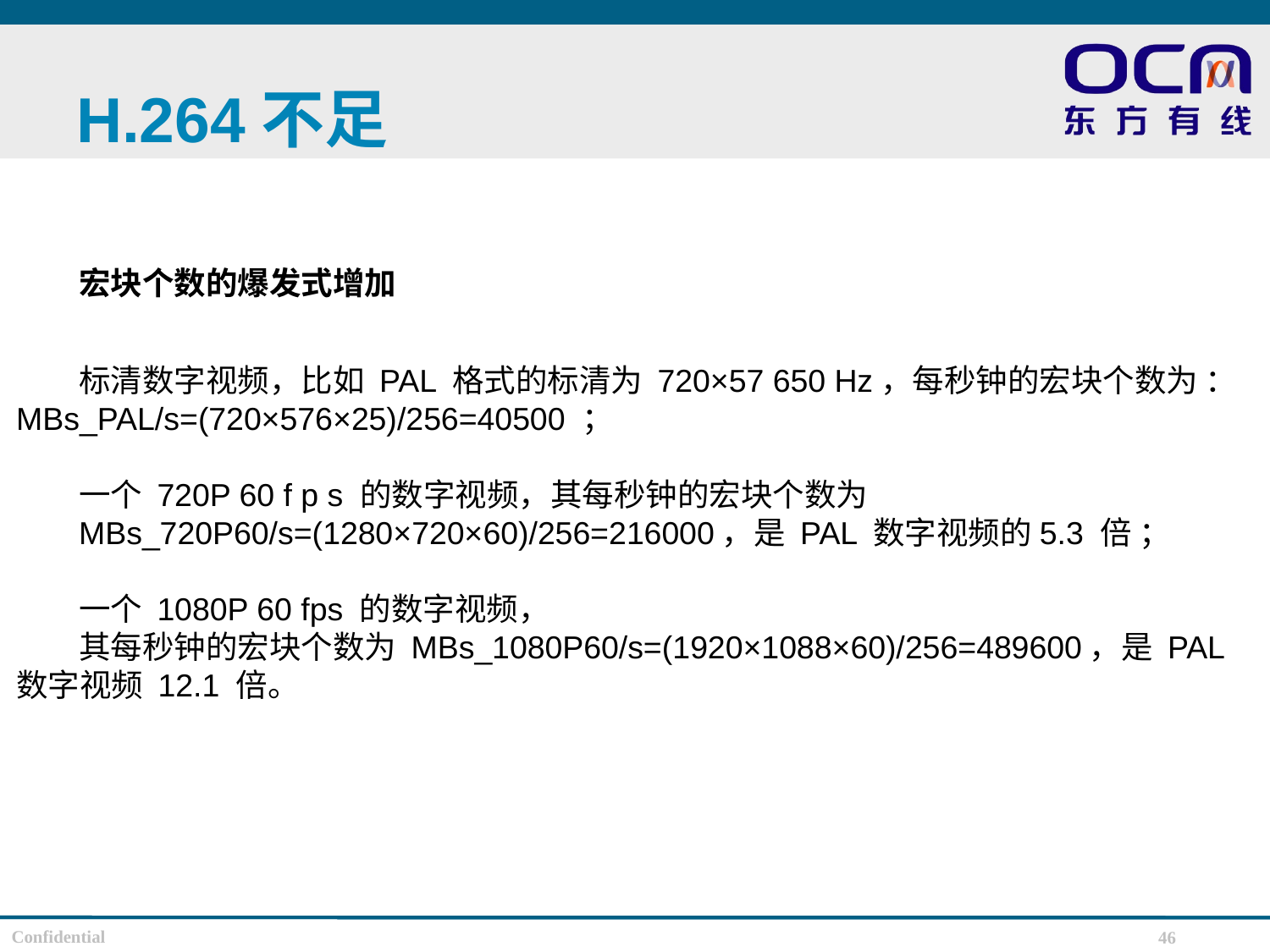

# H.264不足

宏块个数的爆发式增加

标清数字视频，比如 PAL 格式的标清为 720×57 650 Hz，每秒钟的宏块个数为 ：MBs_PAL/s=(720×576×25)/256=40500 ；

一个 720P 60 f p s 的数字视频，其每秒钟的宏块个数为
MBs_720P60/s=(1280×720×60)/256=216000，是 PAL 数字视频的5.3 倍 ；

一个 1080P 60 fps 的数字视频，
其每秒钟的宏块个数为 MBs_1080P60/s=(1920×1088×60)/256=489600，是 PAL 数字视频 12.1 倍。